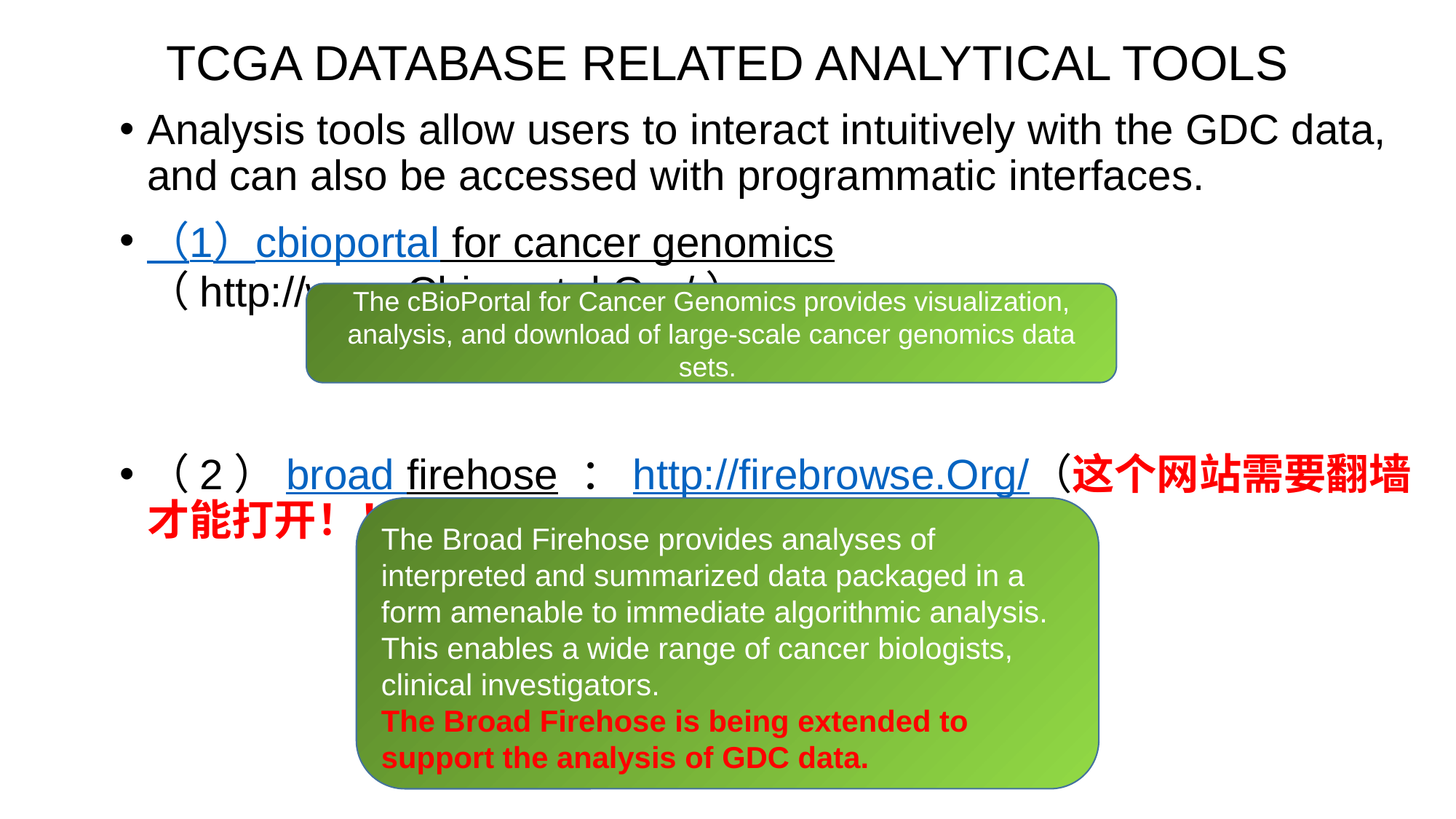

TCGA database related Analytical Tools
Analysis tools allow users to interact intuitively with the GDC data, and can also be accessed with programmatic interfaces.
（1）cbioportal for cancer genomics （http://www.Cbioportal.Org/）

（2）broad firehose ：http://firebrowse.Org/（这个网站需要翻墙才能打开！！）

The cBioPortal for Cancer Genomics provides visualization, analysis, and download of large-scale cancer genomics data sets.

The Broad Firehose provides analyses of interpreted and summarized data packaged in a form amenable to immediate algorithmic analysis. This enables a wide range of cancer biologists, clinical investigators.
The Broad Firehose is being extended to support the analysis of GDC data.